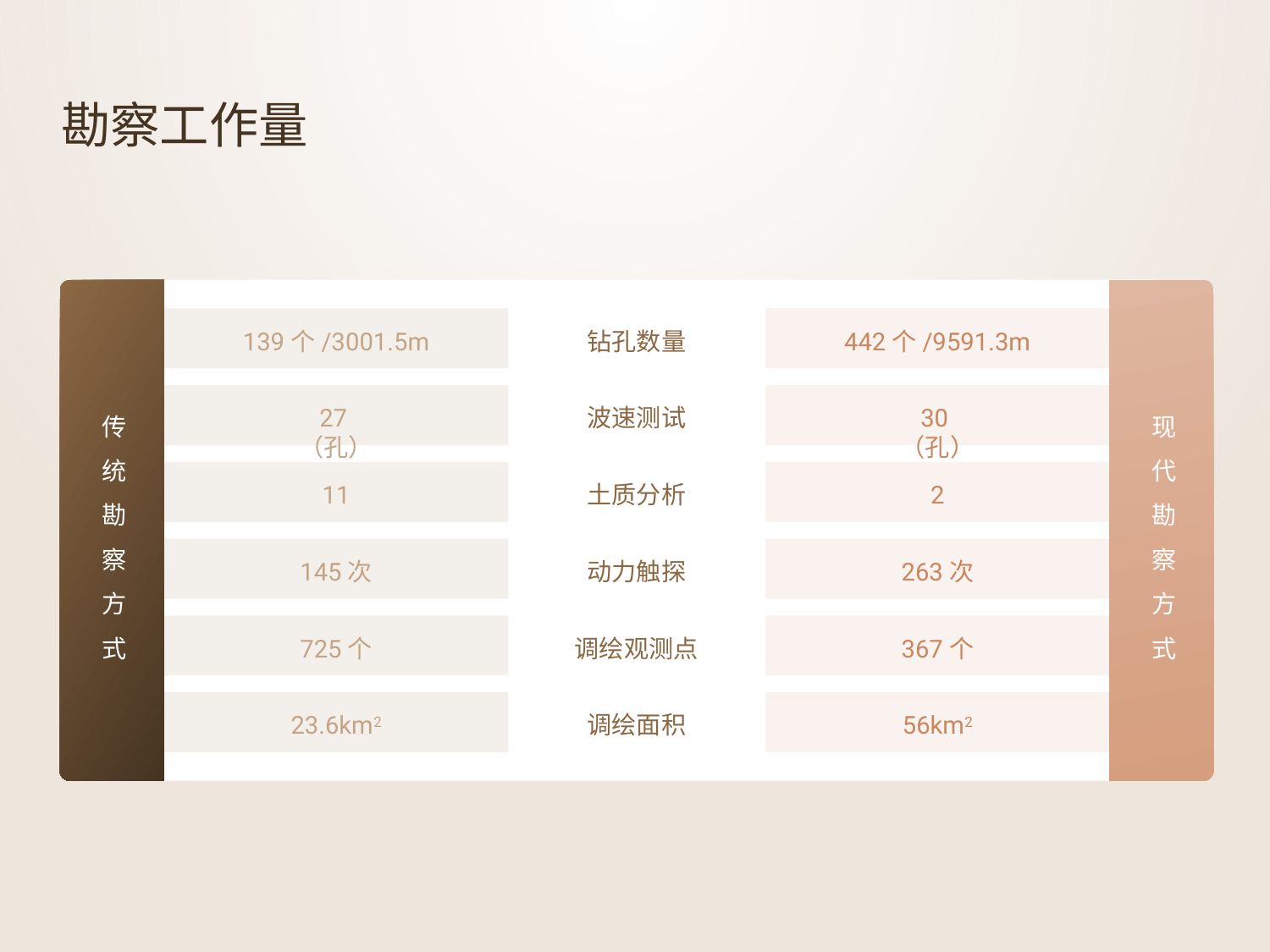

勘察工作量

139个/3001.5m
钻孔数量
442个/9591.3m

传统勘察方式
现代勘察方式
27（孔）
波速测试
30（孔）

11
土质分析
2

145次
动力触探
263次

725个
调绘观测点
367个

23.6km2
调绘面积
56km2